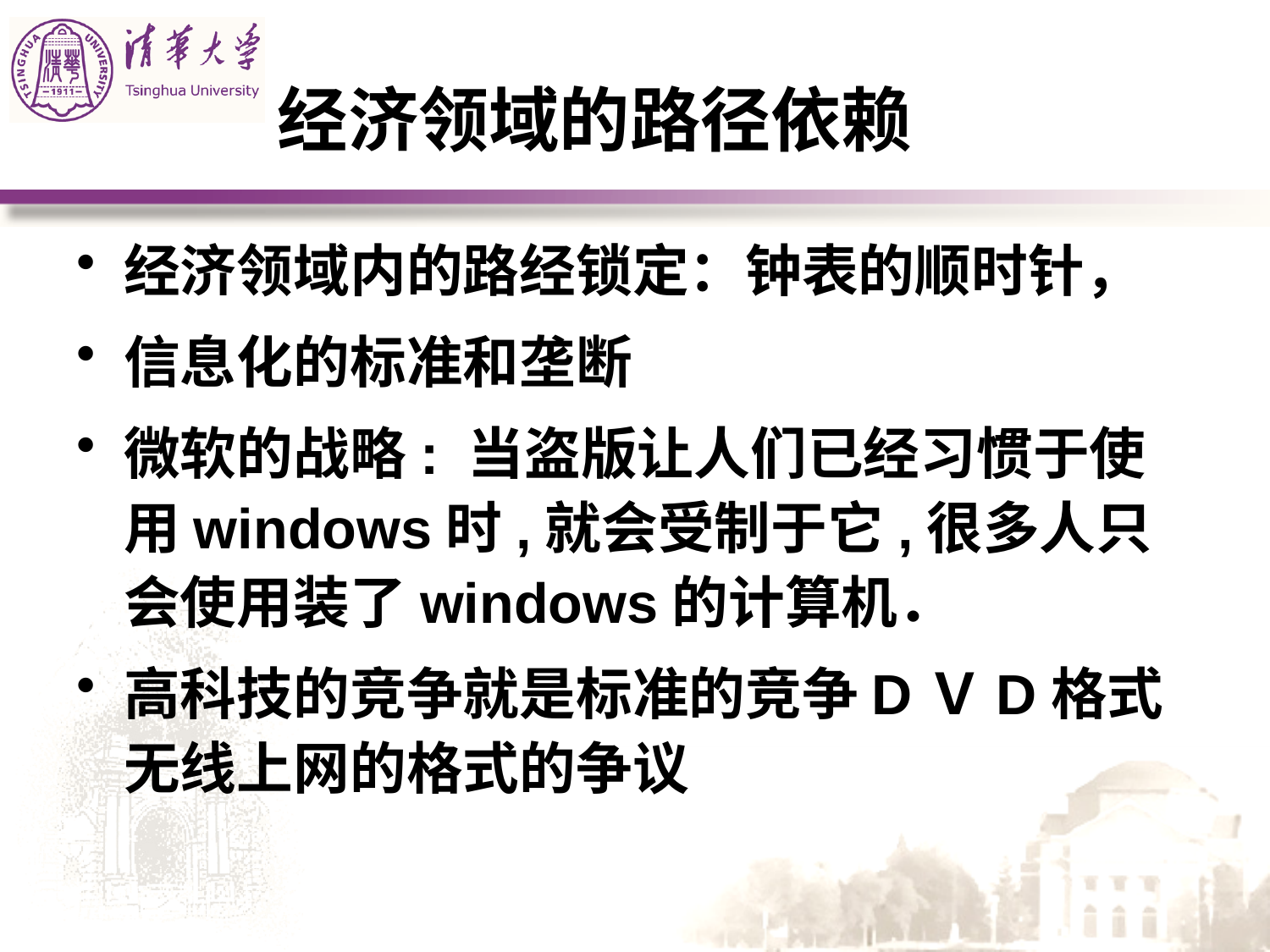

# 经济领域的路径依赖
经济领域内的路经锁定：钟表的顺时针，
信息化的标准和垄断
微软的战略: 当盗版让人们已经习惯于使用windows时,就会受制于它,很多人只会使用装了windows的计算机．
高科技的竞争就是标准的竞争DＶD格式无线上网的格式的争议